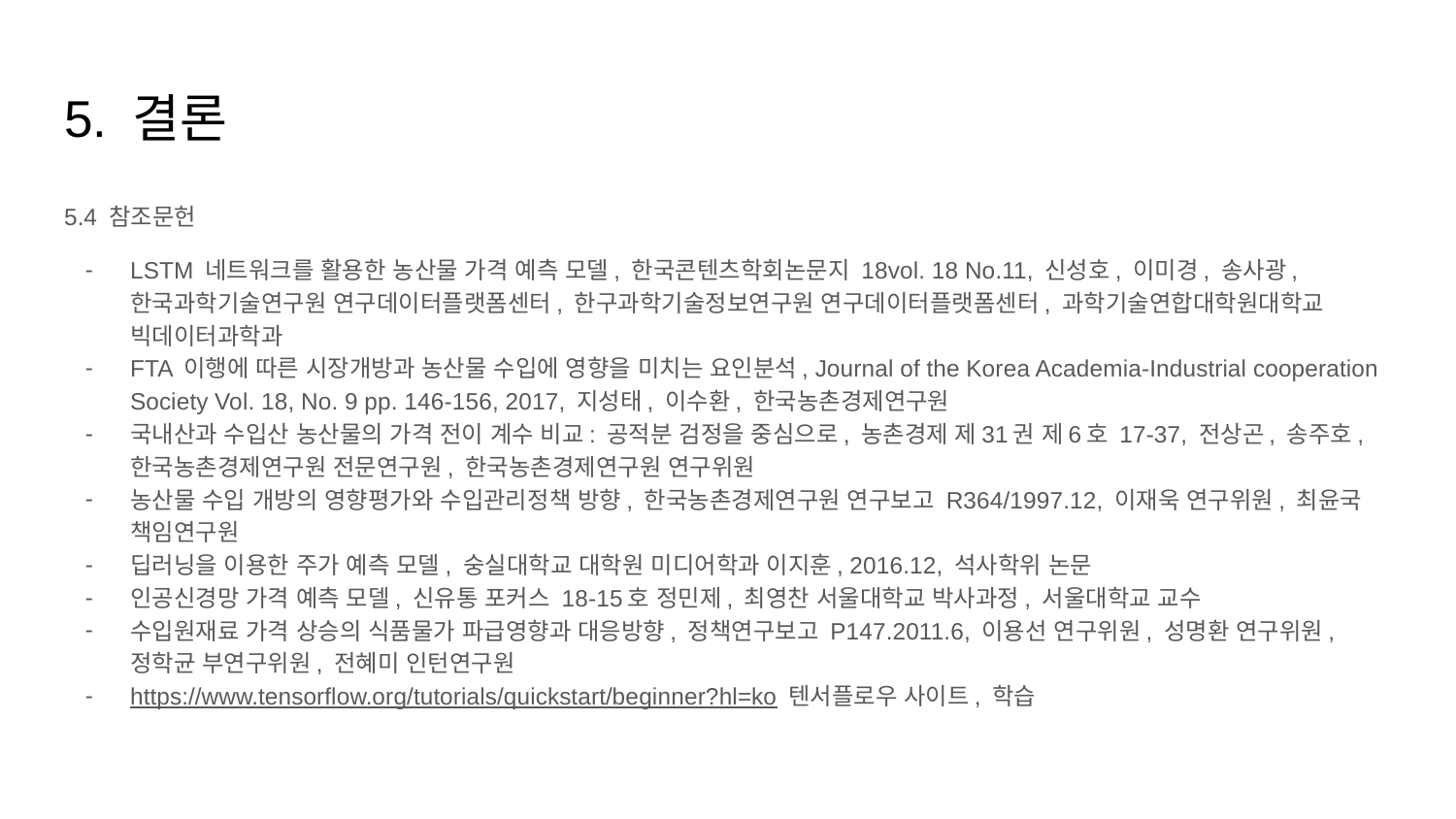

# 5. 결론
5.4 참조문헌
LSTM 네트워크를 활용한 농산물 가격 예측 모델, 한국콘텐츠학회논문지 18vol. 18 No.11, 신성호, 이미경, 송사광, 한국과학기술연구원 연구데이터플랫폼센터, 한구과학기술정보연구원 연구데이터플랫폼센터, 과학기술연합대학원대학교 빅데이터과학과
FTA 이행에 따른 시장개방과 농산물 수입에 영향을 미치는 요인분석, Journal of the Korea Academia-Industrial cooperation Society Vol. 18, No. 9 pp. 146-156, 2017, 지성태, 이수환, 한국농촌경제연구원
국내산과 수입산 농산물의 가격 전이 계수 비교: 공적분 검정을 중심으로, 농촌경제 제31권 제6호 17-37, 전상곤, 송주호, 한국농촌경제연구원 전문연구원, 한국농촌경제연구원 연구위원
농산물 수입 개방의 영향평가와 수입관리정책 방향, 한국농촌경제연구원 연구보고 R364/1997.12, 이재욱 연구위원, 최윤국 책임연구원
딥러닝을 이용한 주가 예측 모델, 숭실대학교 대학원 미디어학과 이지훈, 2016.12, 석사학위 논문
인공신경망 가격 예측 모델, 신유통 포커스 18-15호 정민제, 최영찬 서울대학교 박사과정, 서울대학교 교수
수입원재료 가격 상승의 식품물가 파급영향과 대응방향, 정책연구보고 P147.2011.6, 이용선 연구위원, 성명환 연구위원, 정학균 부연구위원, 전혜미 인턴연구원
https://www.tensorflow.org/tutorials/quickstart/beginner?hl=ko 텐서플로우 사이트, 학습